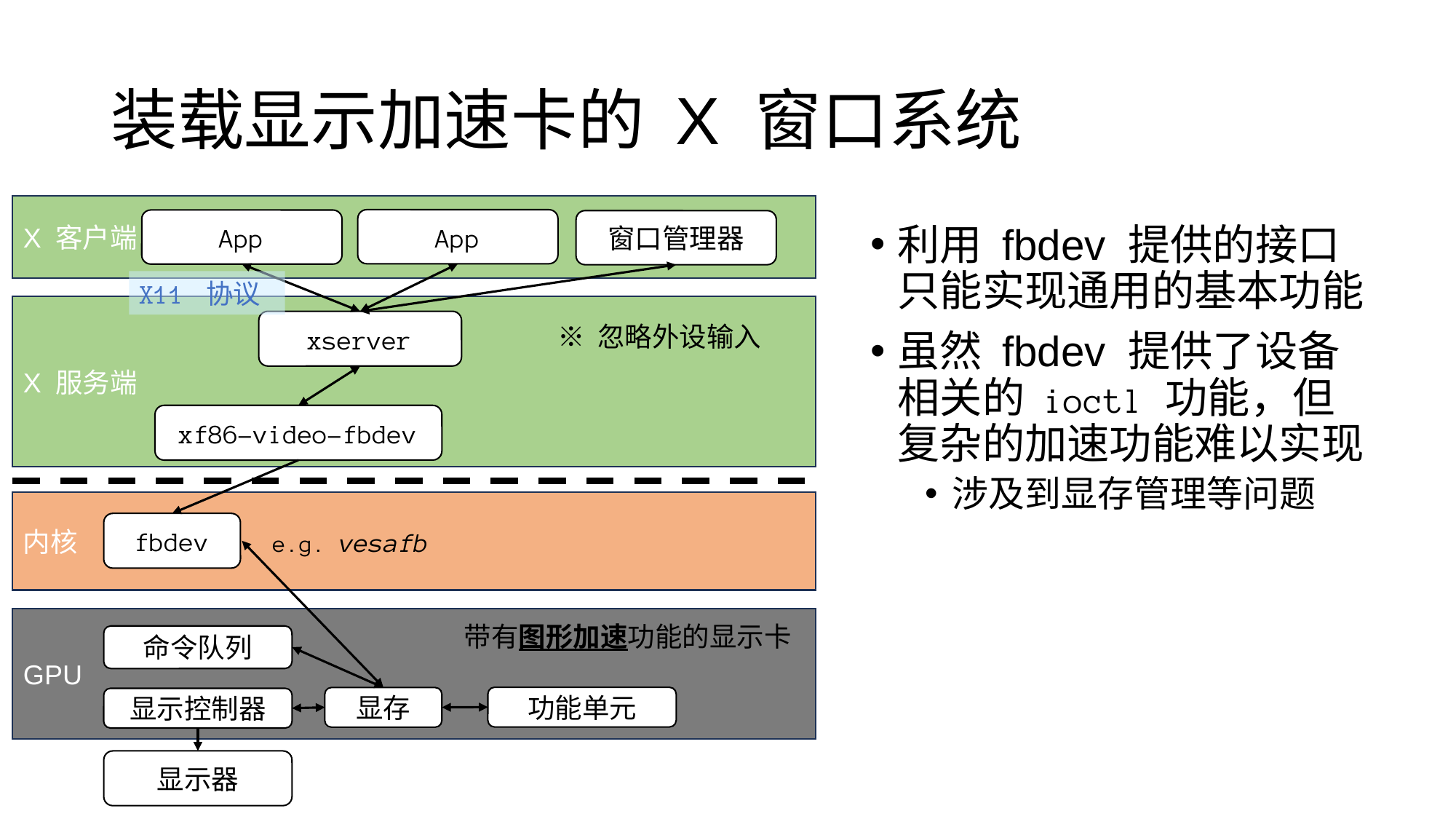

# 装载显示加速卡的 X 窗口系统
X 客户端
App
App
窗口管理器
利用 fbdev 提供的接口只能实现通用的基本功能
虽然 fbdev 提供了设备相关的 ioctl 功能，但复杂的加速功能难以实现
涉及到显存管理等问题
X11 协议
X 服务端
xserver
※ 忽略外设输入
xf86-video-fbdev
内核
fbdev
e.g. vesafb
GPU
带有图形加速功能的显示卡
命令队列
功能单元
显存
显示控制器
显示器